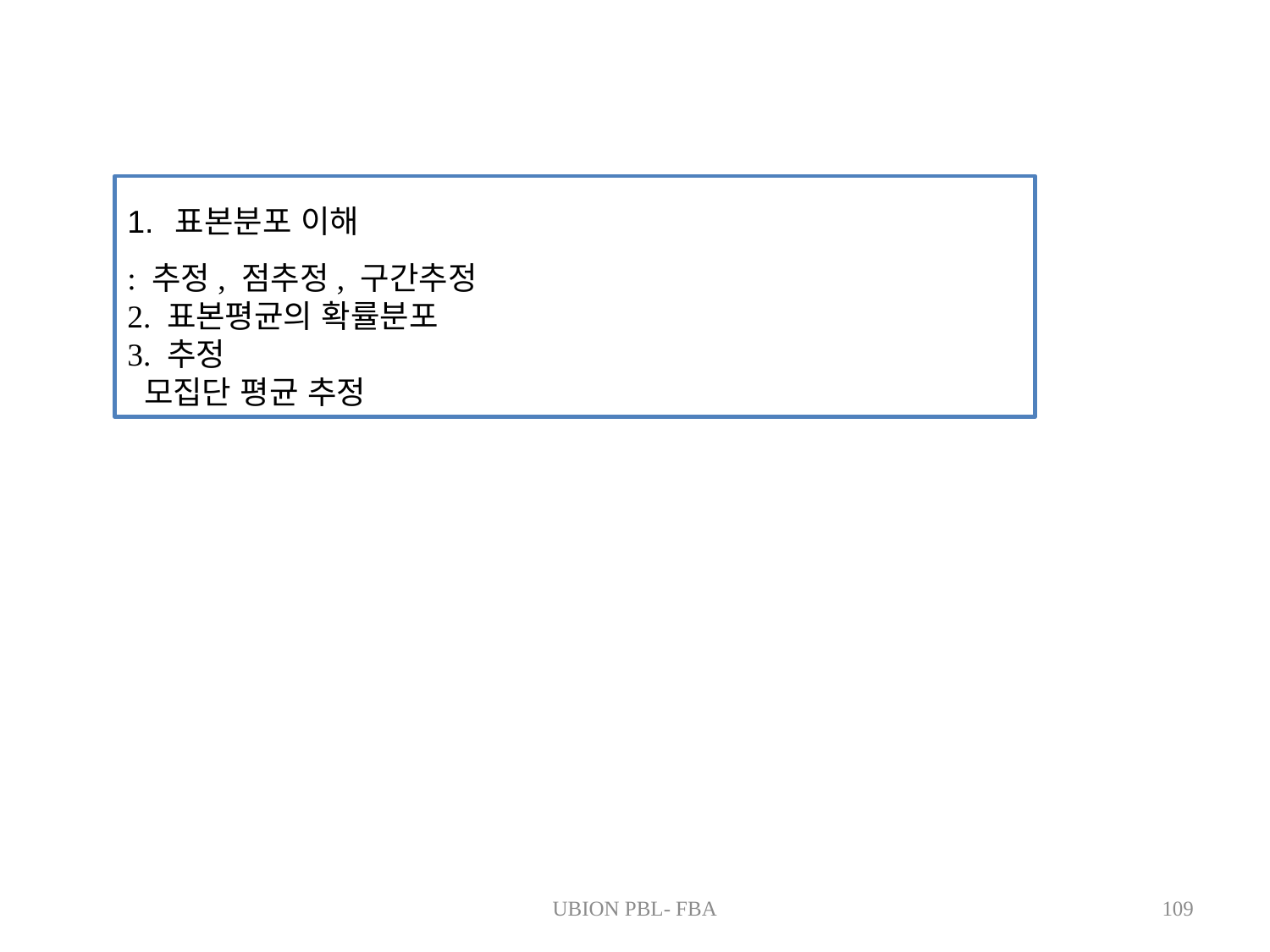

표본분포 이해
: 추정, 점추정, 구간추정
2. 표본평균의 확률분포
3. 추정
 모집단 평균 추정
UBION PBL- FBA
109